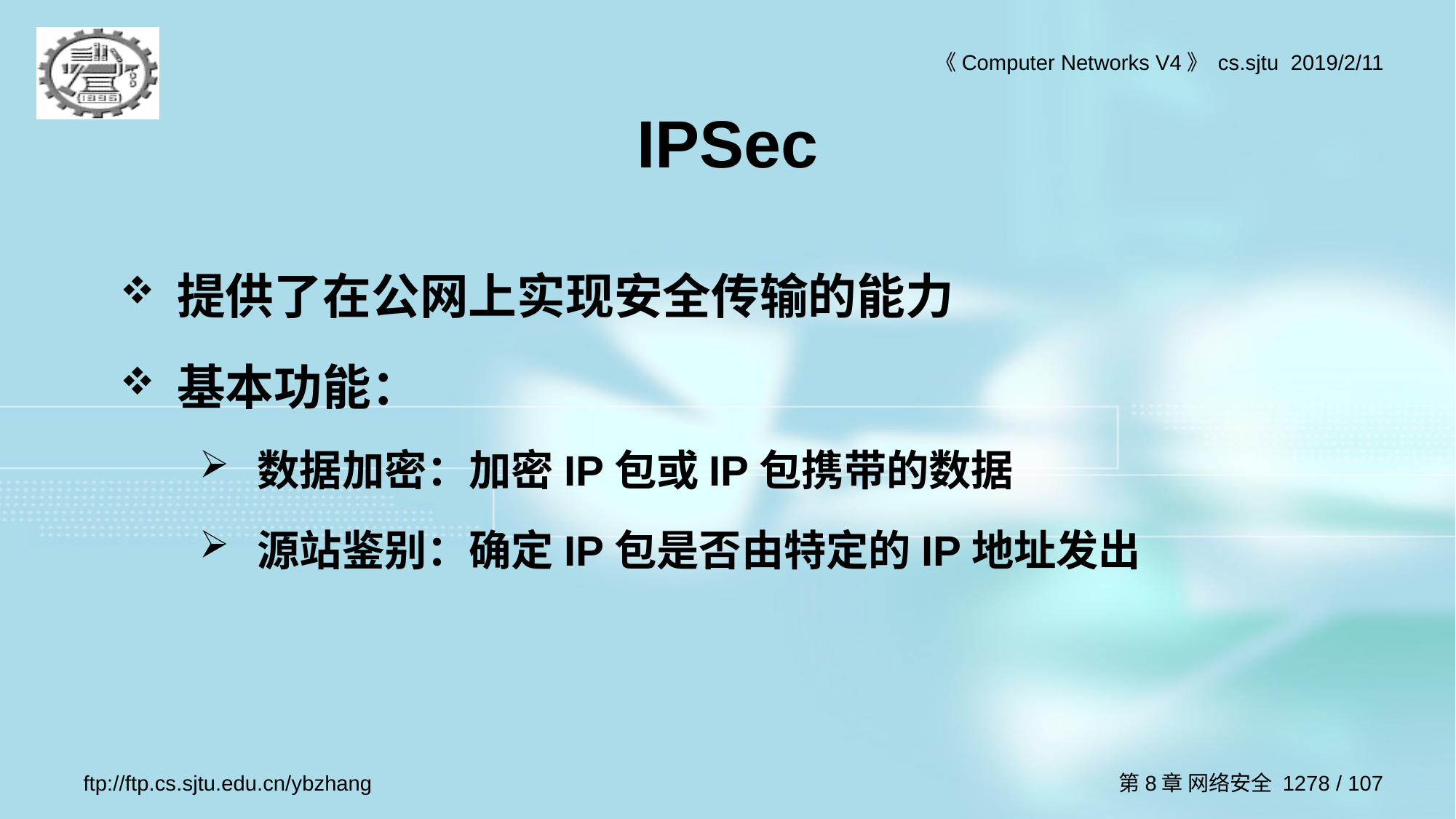

# IPSec
提供了在公网上实现安全传输的能力
基本功能：
数据加密：加密IP包或IP包携带的数据
源站鉴别：确定IP包是否由特定的IP地址发出